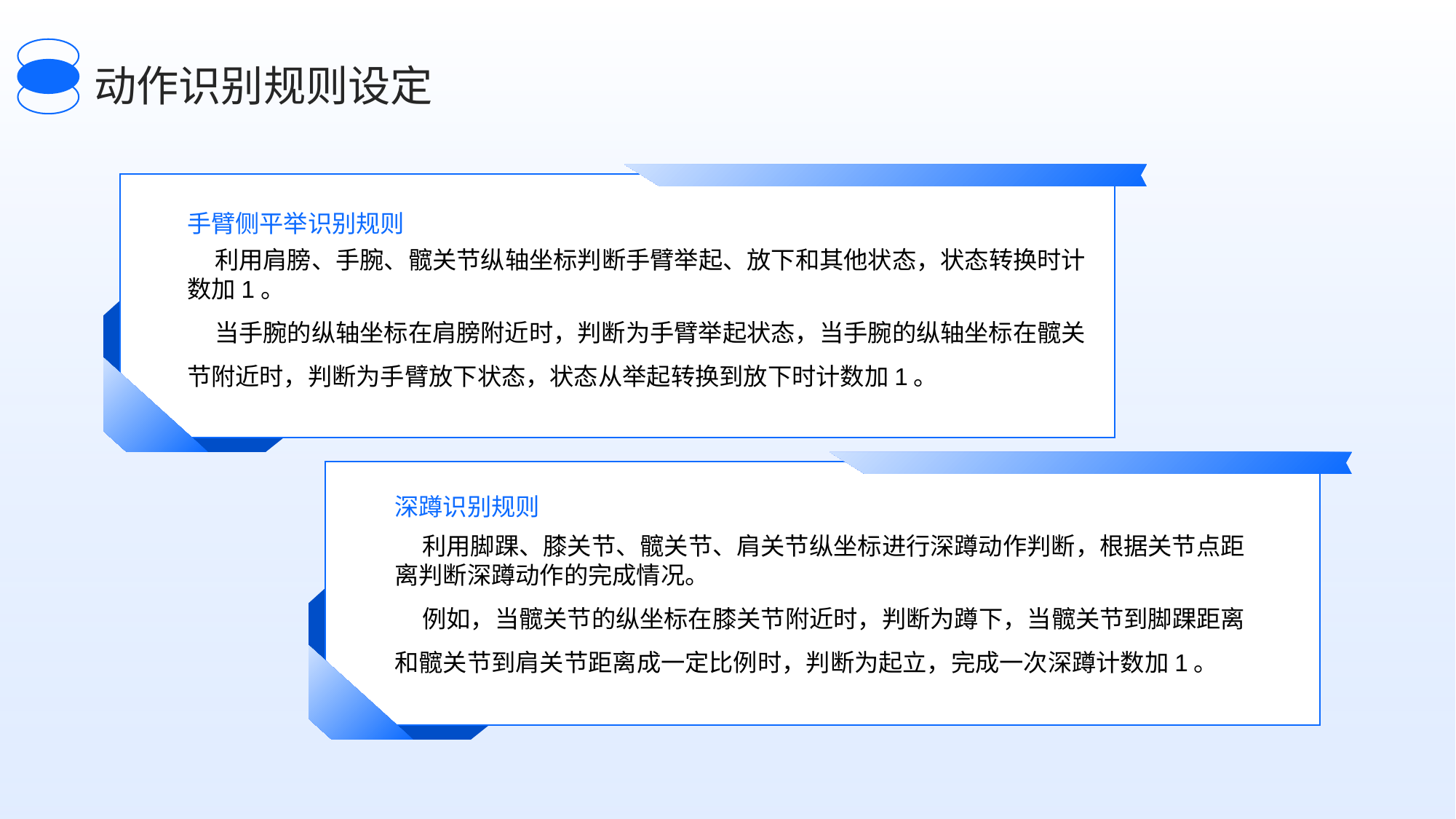

动作识别规则设定

手臂侧平举识别规则
    利用肩膀、手腕、髋关节纵轴坐标判断手臂举起、放下和其他状态，状态转换时计数加1。
    当手腕的纵轴坐标在肩膀附近时，判断为手臂举起状态，当手腕的纵轴坐标在髋关节附近时，判断为手臂放下状态，状态从举起转换到放下时计数加1。

深蹲识别规则
    利用脚踝、膝关节、髋关节、肩关节纵坐标进行深蹲动作判断，根据关节点距离判断深蹲动作的完成情况。
    例如，当髋关节的纵坐标在膝关节附近时，判断为蹲下，当髋关节到脚踝距离和髋关节到肩关节距离成一定比例时，判断为起立，完成一次深蹲计数加1。